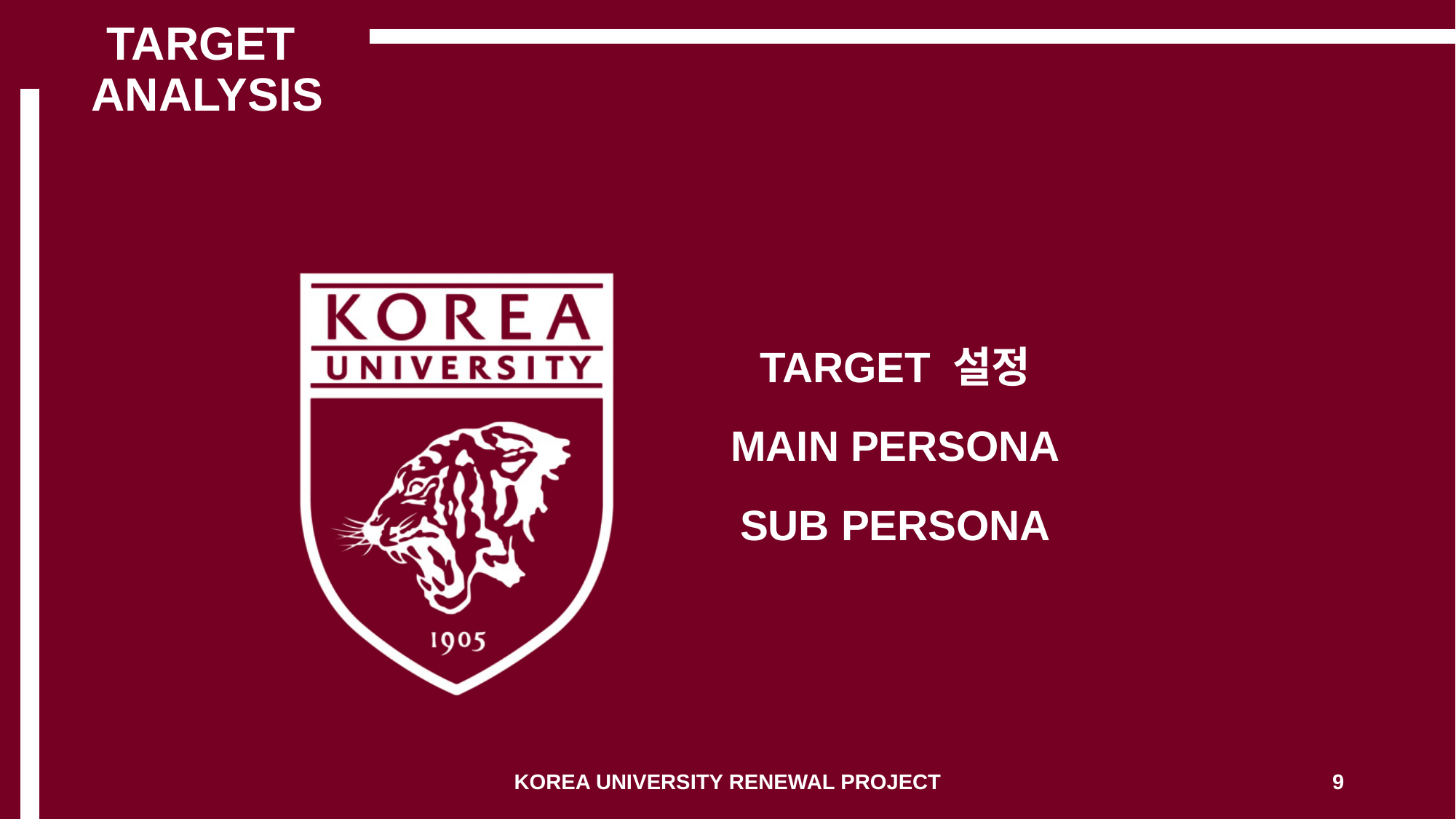

# TARGET ANALYSIS
TARGET 설정
MAIN PERSONA
SUB PERSONA
KOREA UNIVERSITY RENEWAL PROJECT
9